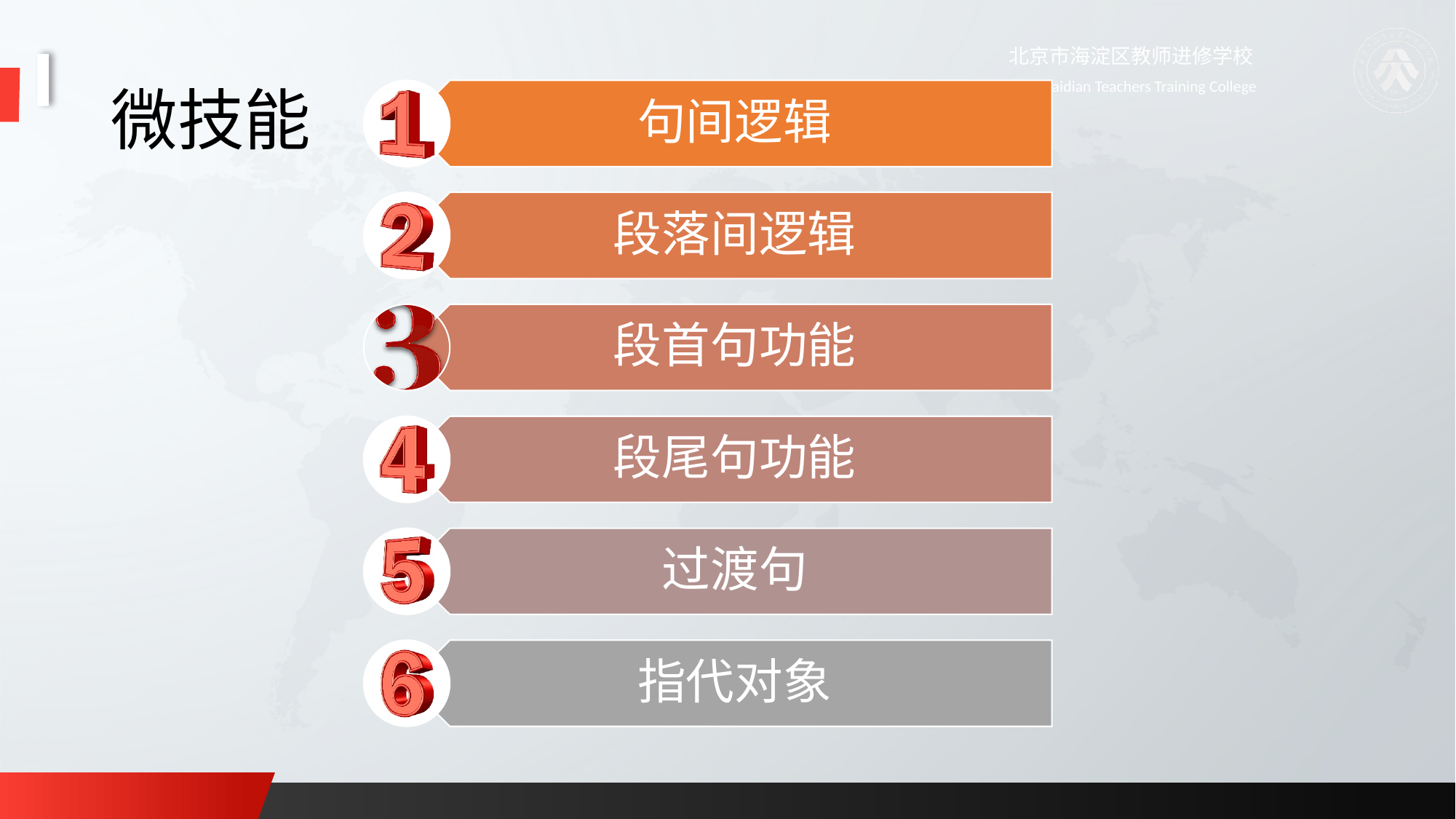

# 微技能
句间逻辑
段落间逻辑
段首句功能
段尾句功能
过渡句
指代对象